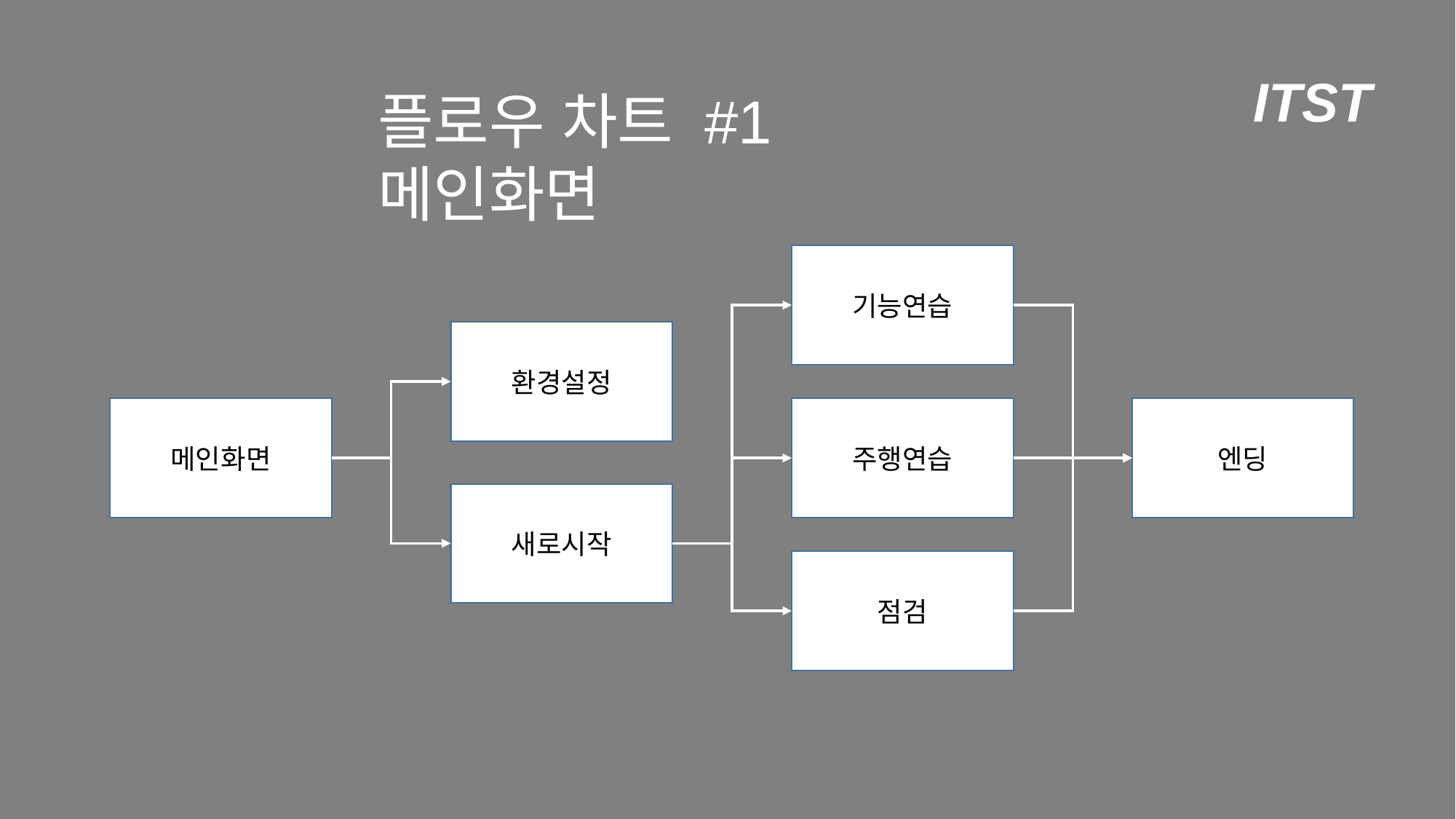

ITST
플로우 차트 #1 메인화면
기능연습
환경설정
메인화면
주행연습
엔딩
새로시작
점검